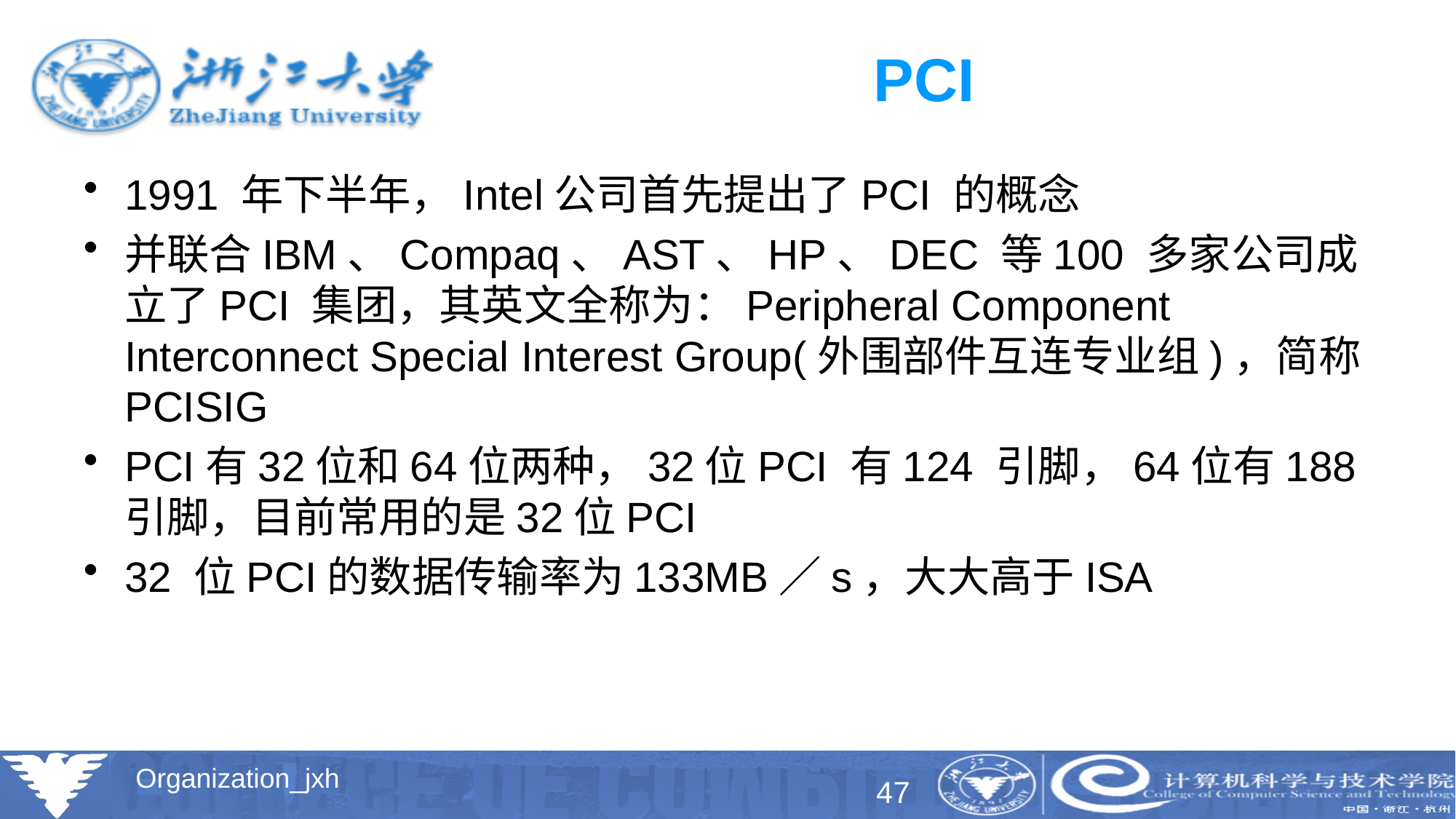

# PCI
1991 年下半年，Intel公司首先提出了PCI 的概念
并联合IBM、Compaq、AST、HP、DEC 等100 多家公司成立了PCI 集团，其英文全称为：Peripheral Component Interconnect Special Interest Group(外围部件互连专业组)，简称PCISIG
PCI有32位和64位两种，32位PCI 有124 引脚，64位有188引脚，目前常用的是32位PCI
32 位PCI的数据传输率为133MB／s，大大高于ISA